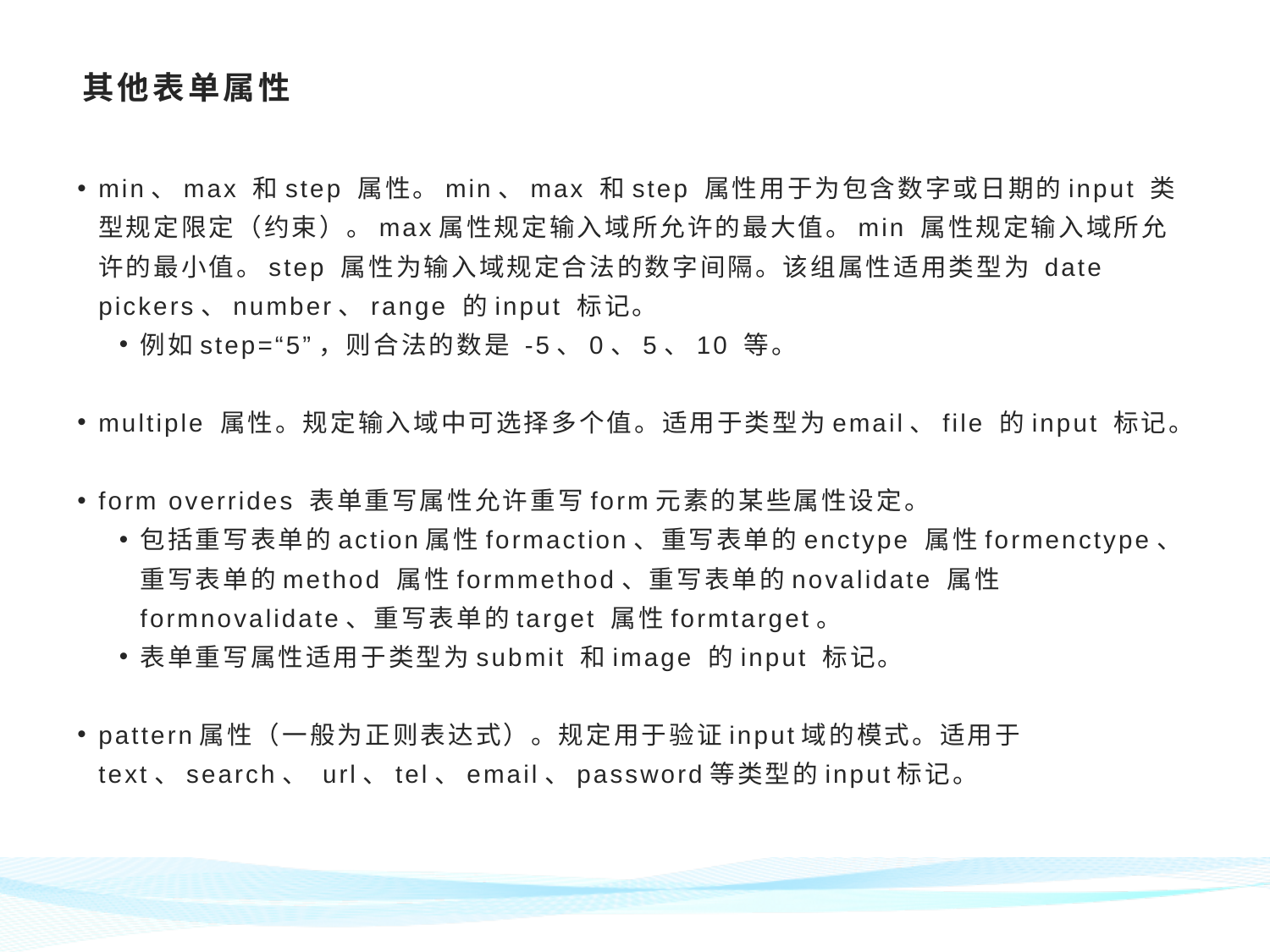

# 其他表单属性
min、max 和step 属性。min、max 和step 属性用于为包含数字或日期的input 类型规定限定（约束）。max属性规定输入域所允许的最大值。min 属性规定输入域所允许的最小值。step 属性为输入域规定合法的数字间隔。该组属性适用类型为 date pickers、number、range 的input 标记。
例如step=“5”，则合法的数是 -5、0、5、10 等。

multiple 属性。规定输入域中可选择多个值。适用于类型为email、file 的input 标记。

form overrides 表单重写属性允许重写form元素的某些属性设定。
包括重写表单的action属性formaction、重写表单的enctype 属性formenctype、重写表单的method 属性formmethod、重写表单的novalidate 属性formnovalidate、重写表单的target 属性formtarget。
表单重写属性适用于类型为submit 和image 的input 标记。

pattern属性（一般为正则表达式）。规定用于验证input域的模式。适用于text、search、 url、tel、email、password等类型的input标记。